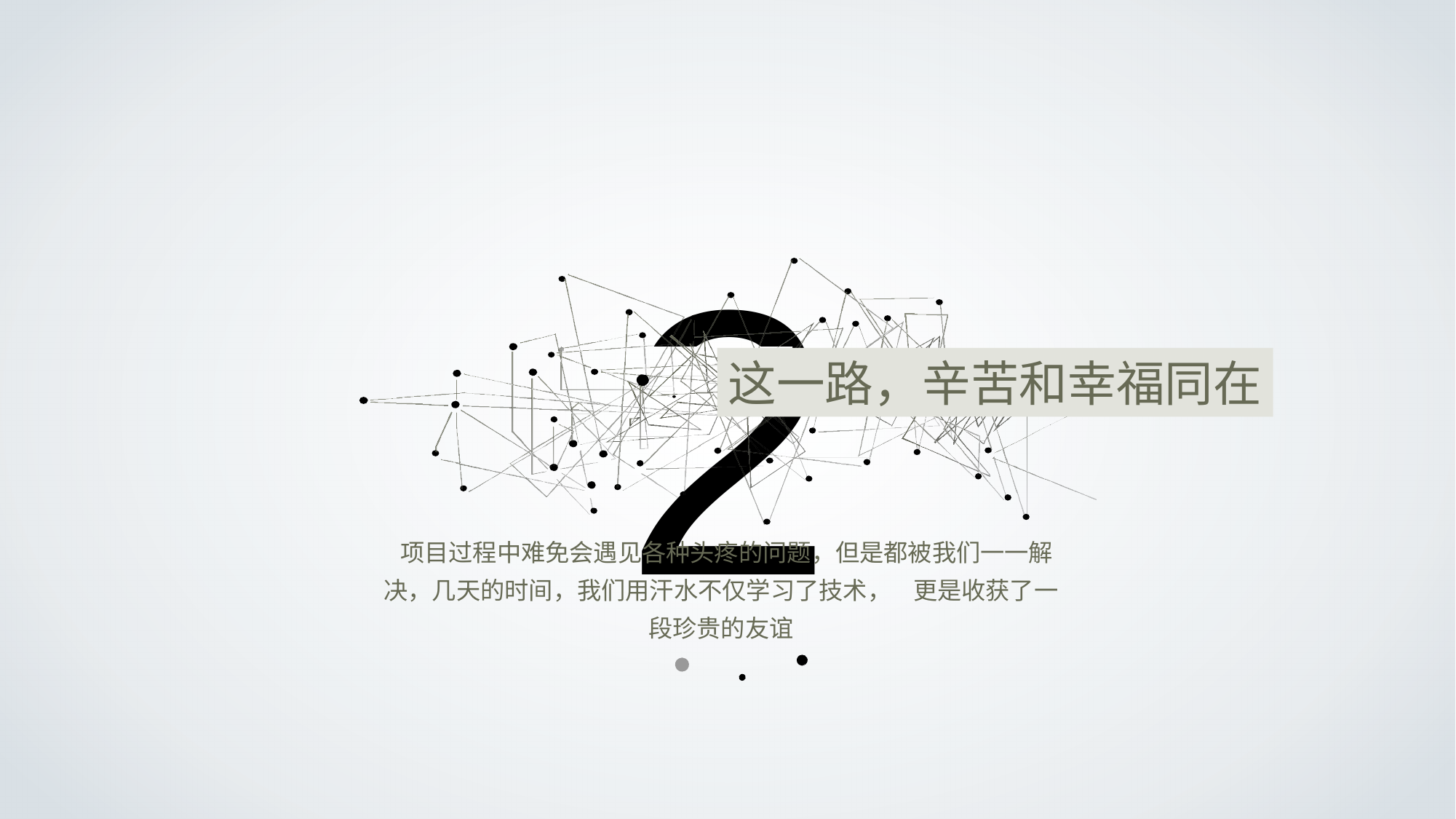

2

这一路，辛苦和幸福同在
 项目过程中难免会遇见各种头疼的问题，但是都被我们一一解决，几天的时间，我们用汗水不仅学习了技术，    更是收获了一段珍贵的友谊